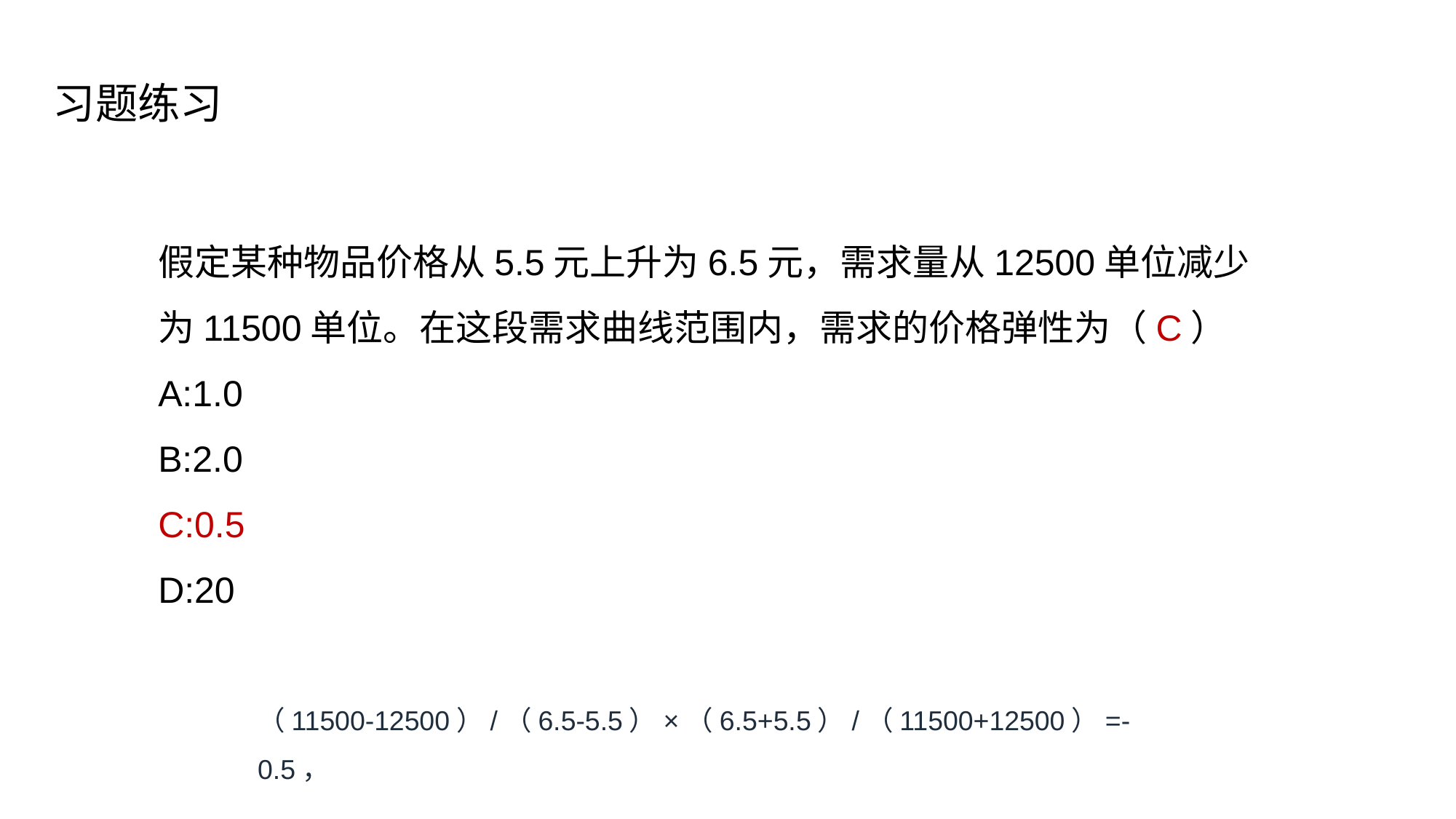

习题练习
假定某种物品价格从5.5元上升为6.5元，需求量从12500单位减少为11500单位。在这段需求曲线范围内，需求的价格弹性为（C）
A:1.0
B:2.0
C:0.5
D:20
（11500-12500）/（6.5-5.5）×（6.5+5.5）/（11500+12500）=-0.5，